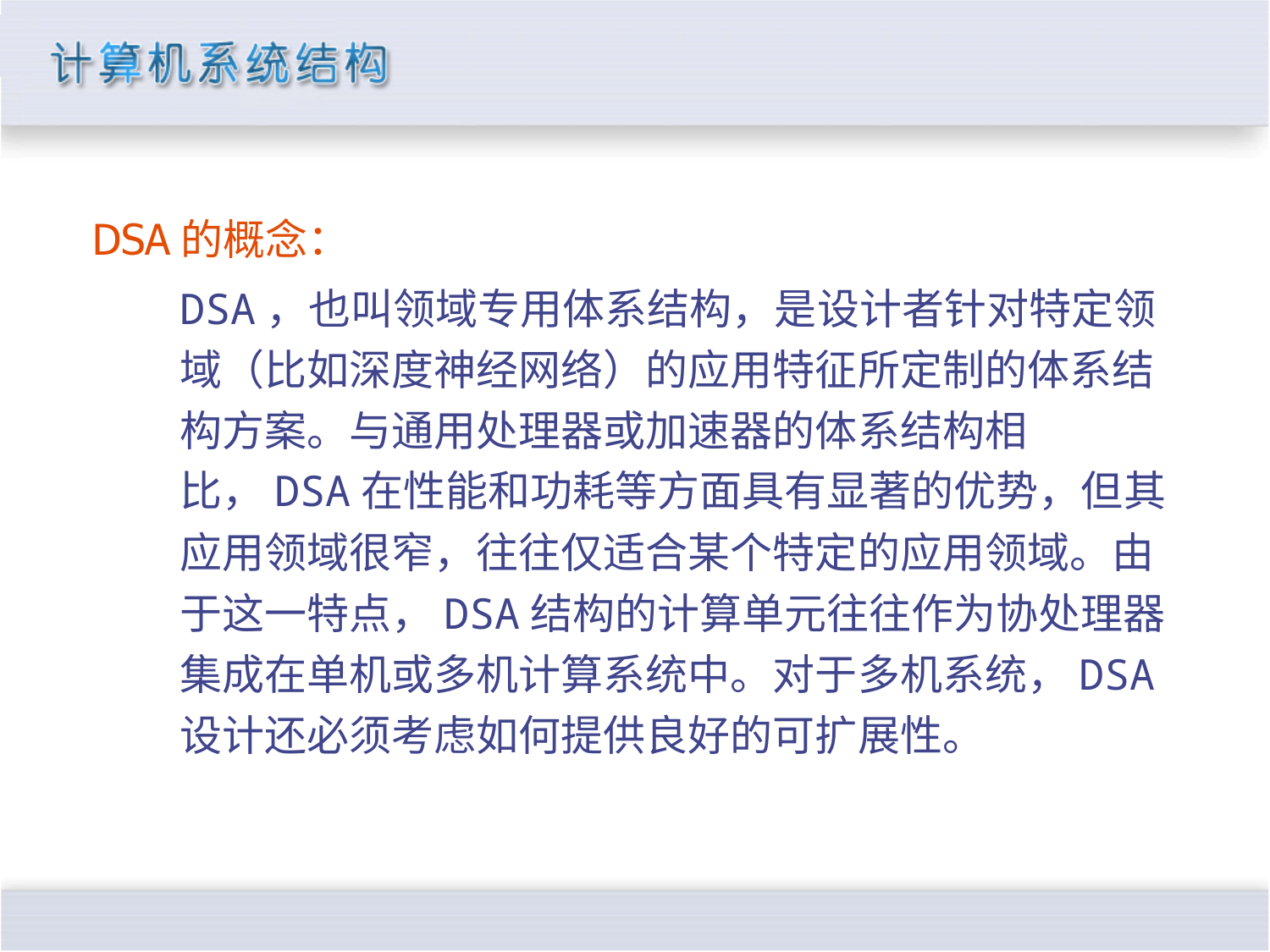

DSA的概念：
DSA，也叫领域专用体系结构，是设计者针对特定领域（比如深度神经网络）的应用特征所定制的体系结构方案。与通用处理器或加速器的体系结构相比，DSA在性能和功耗等方面具有显著的优势，但其应用领域很窄，往往仅适合某个特定的应用领域。由于这一特点，DSA结构的计算单元往往作为协处理器集成在单机或多机计算系统中。对于多机系统，DSA设计还必须考虑如何提供良好的可扩展性。